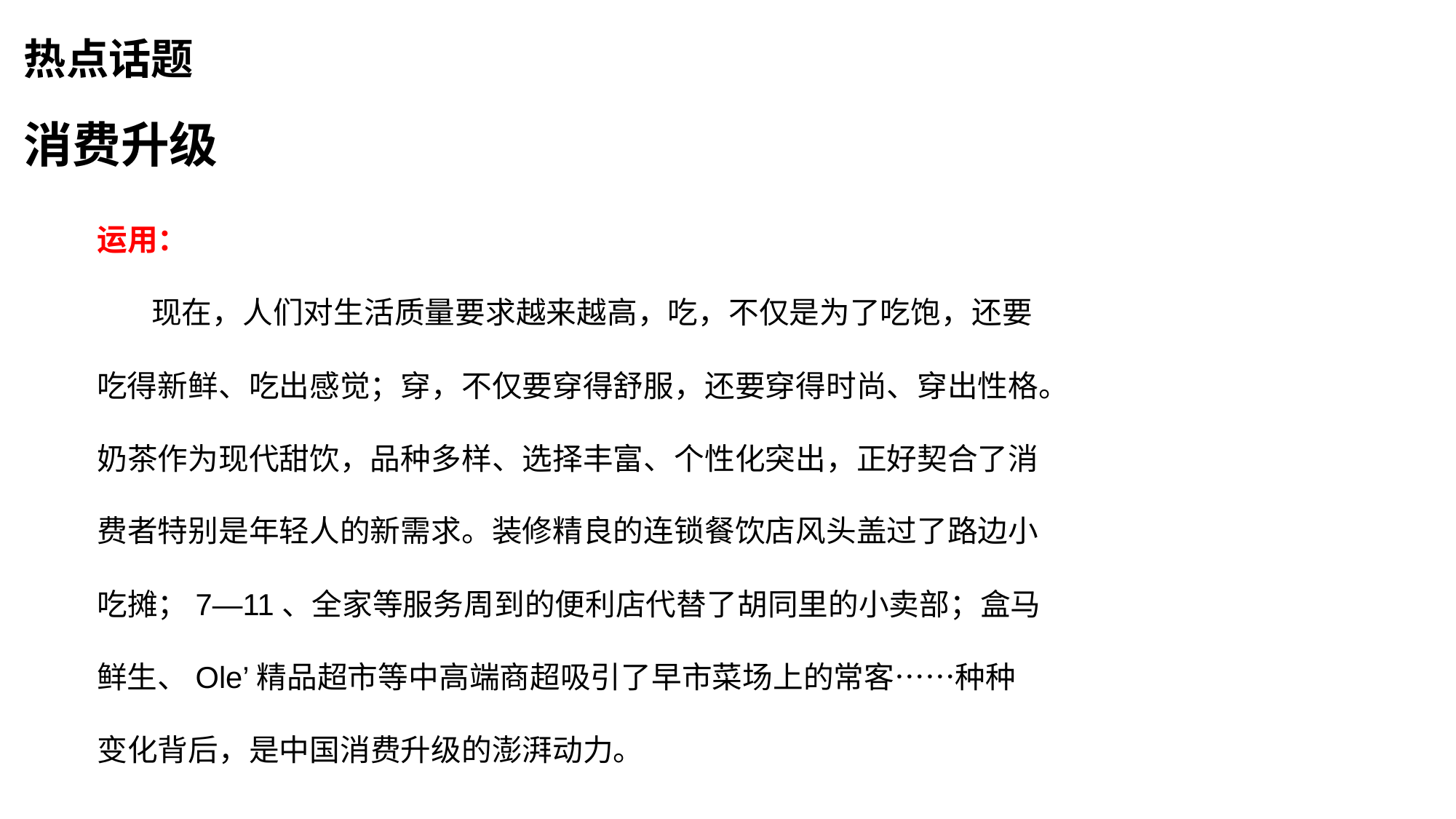

热点话题
消费升级
运用：
       现在，人们对生活质量要求越来越高，吃，不仅是为了吃饱，还要吃得新鲜、吃出感觉；穿，不仅要穿得舒服，还要穿得时尚、穿出性格。奶茶作为现代甜饮，品种多样、选择丰富、个性化突出，正好契合了消费者特别是年轻人的新需求。装修精良的连锁餐饮店风头盖过了路边小吃摊；7—11、全家等服务周到的便利店代替了胡同里的小卖部；盒马鲜生、Ole’精品超市等中高端商超吸引了早市菜场上的常客……种种变化背后，是中国消费升级的澎湃动力。